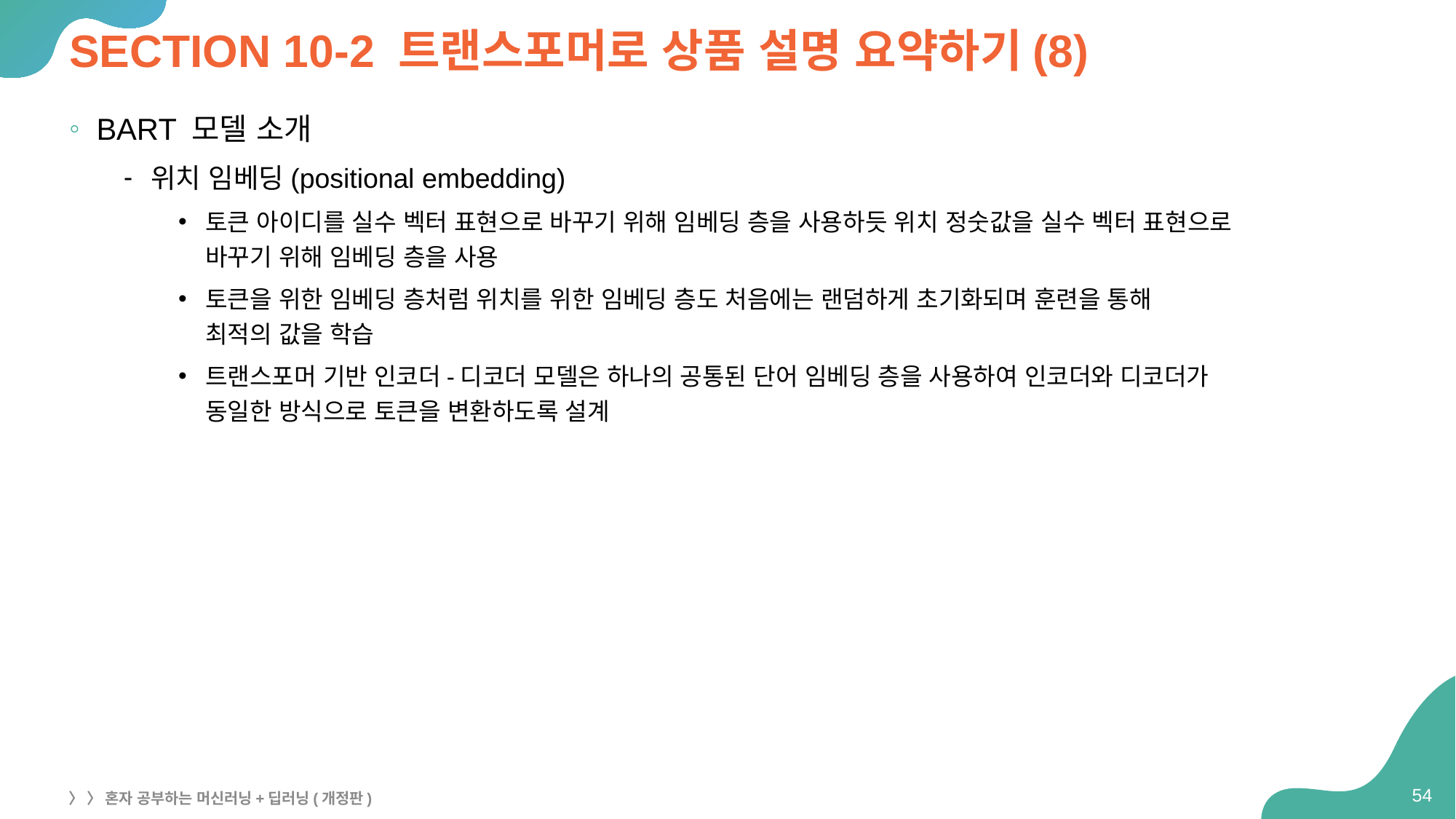

# SECTION 10-2 트랜스포머로 상품 설명 요약하기(8)
BART 모델 소개
위치 임베딩(positional embedding)
토큰 아이디를 실수 벡터 표현으로 바꾸기 위해 임베딩 층을 사용하듯 위치 정숫값을 실수 벡터 표현으로
바꾸기 위해 임베딩 층을 사용
토큰을 위한 임베딩 층처럼 위치를 위한 임베딩 층도 처음에는 랜덤하게 초기화되며 훈련을 통해
최적의 값을 학습
트랜스포머 기반 인코더-디코더 모델은 하나의 공통된 단어 임베딩 층을 사용하여 인코더와 디코더가
동일한 방식으로 토큰을 변환하도록 설계
54
〉 〉 혼자 공부하는 머신러닝+딥러닝(개정판)